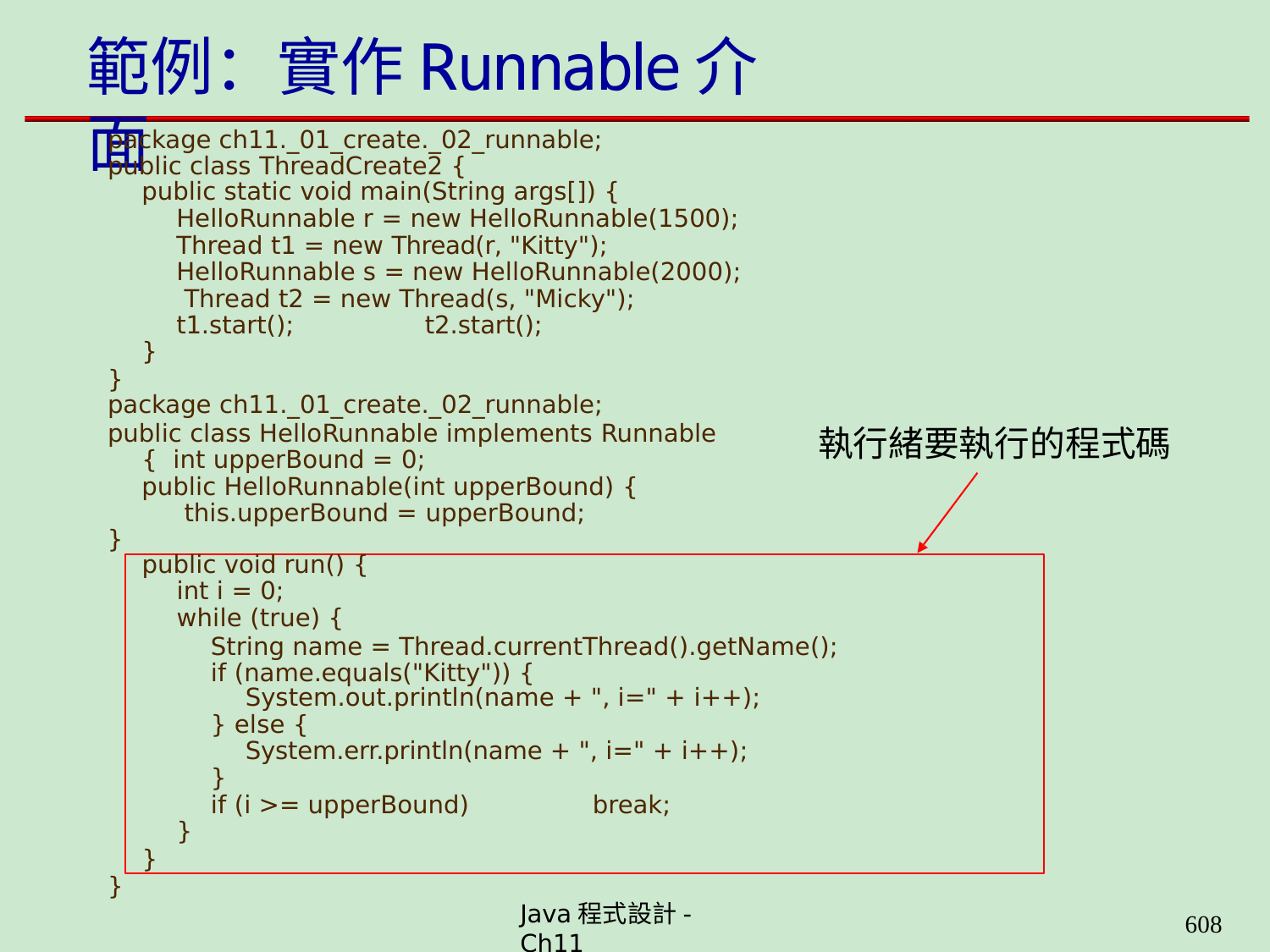

# 範例：實作Runnable介面
package ch11._01_create._02_runnable;  public class ThreadCreate2 {
public static void main(String args[]) {
HelloRunnable r = new HelloRunnable(1500);  Thread t1 = new Thread(r, "Kitty");  HelloRunnable s = new HelloRunnable(2000);  Thread t2 = new Thread(s, "Micky");  t1.start();	t2.start();
}
}
package ch11._01_create._02_runnable;
public class HelloRunnable implements Runnable {  int upperBound = 0;
public HelloRunnable(int upperBound) {  this.upperBound = upperBound;
}
執行緒要執行的程式碼

public void run() {
int i = 0;
while (true) {
String name = Thread.currentThread().getName();  if (name.equals("Kitty")) {
System.out.println(name + ", i=" + i++);
} else {
System.err.println(name + ", i=" + i++);
}
if (i >= upperBound)	break;
}
}
}
Java程式設計-Ch11
608